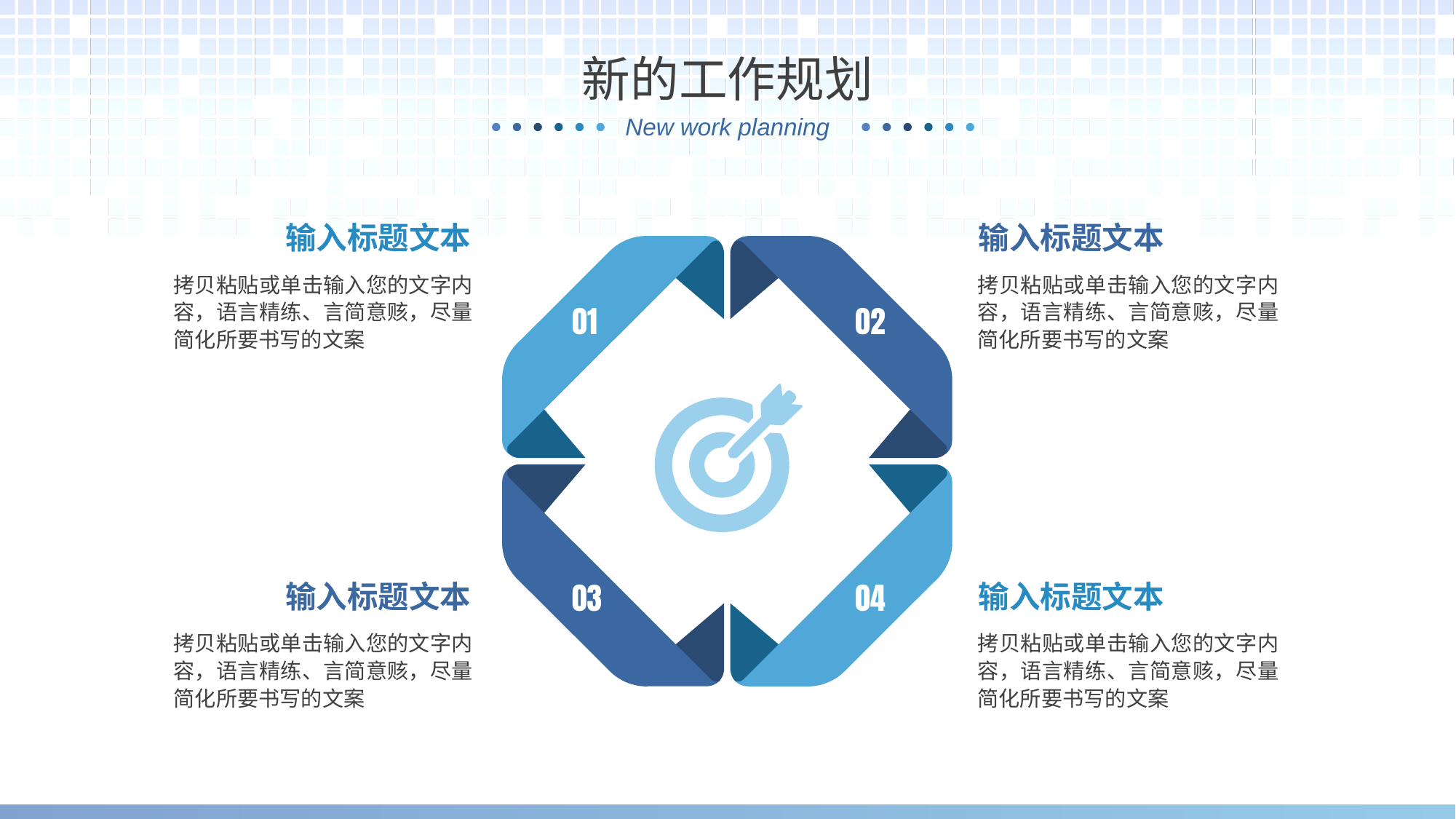

新的工作规划
输入标题文本
输入标题文本

拷贝粘贴或单击输入您的文字内容，语言精练、言简意赅，尽量简化所要书写的文案
拷贝粘贴或单击输入您的文字内容，语言精练、言简意赅，尽量简化所要书写的文案
01
02

输入标题文本
输入标题文本
03
04
拷贝粘贴或单击输入您的文字内容，语言精练、言简意赅，尽量简化所要书写的文案
拷贝粘贴或单击输入您的文字内容，语言精练、言简意赅，尽量简化所要书写的文案